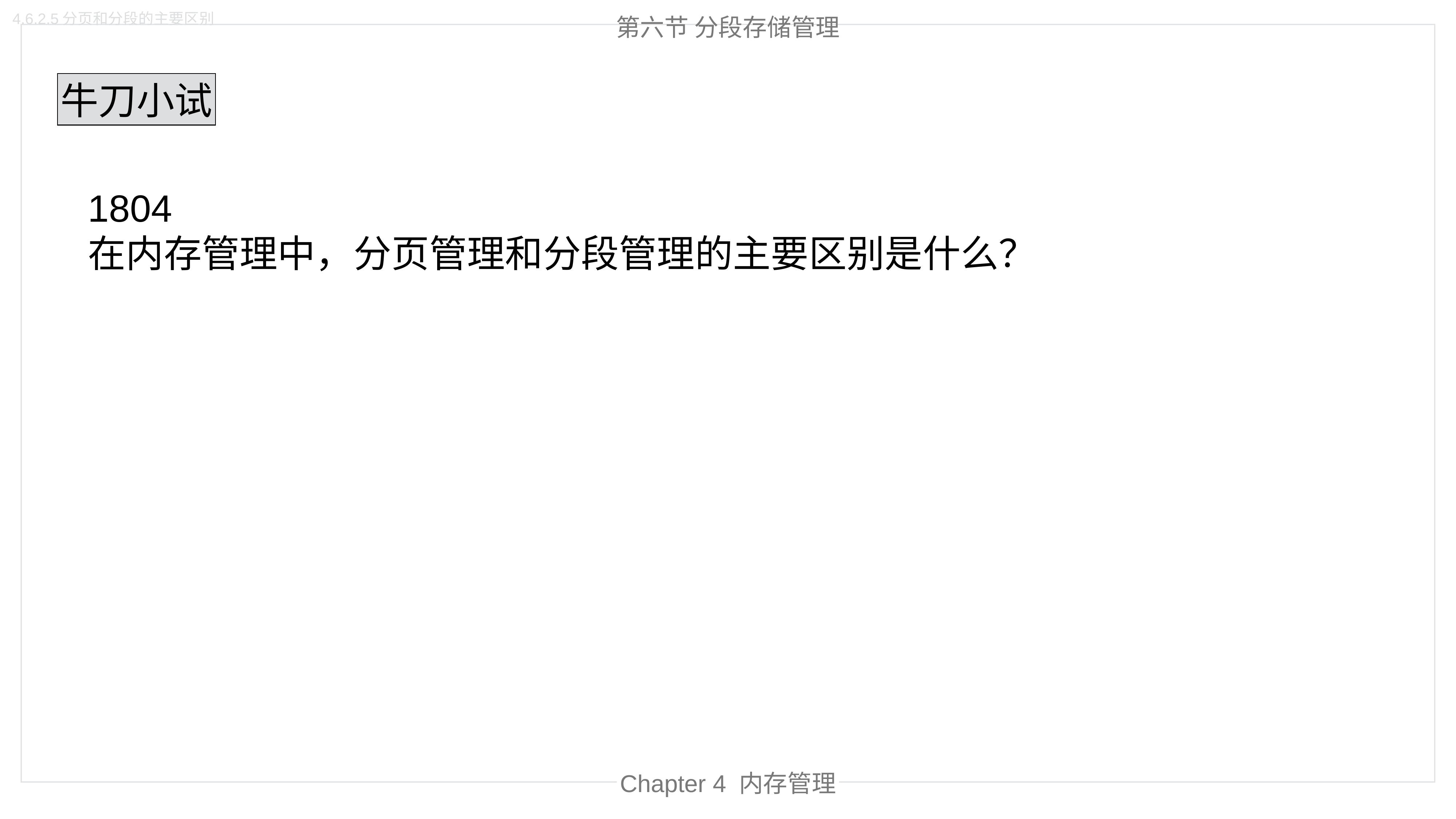

4.6.2.5分页和分段的主要区别
第六节 分段存储管理

牛刀小试
1804
在内存管理中，分页管理和分段管理的主要区别是什么？
Chapter 4 内存管理